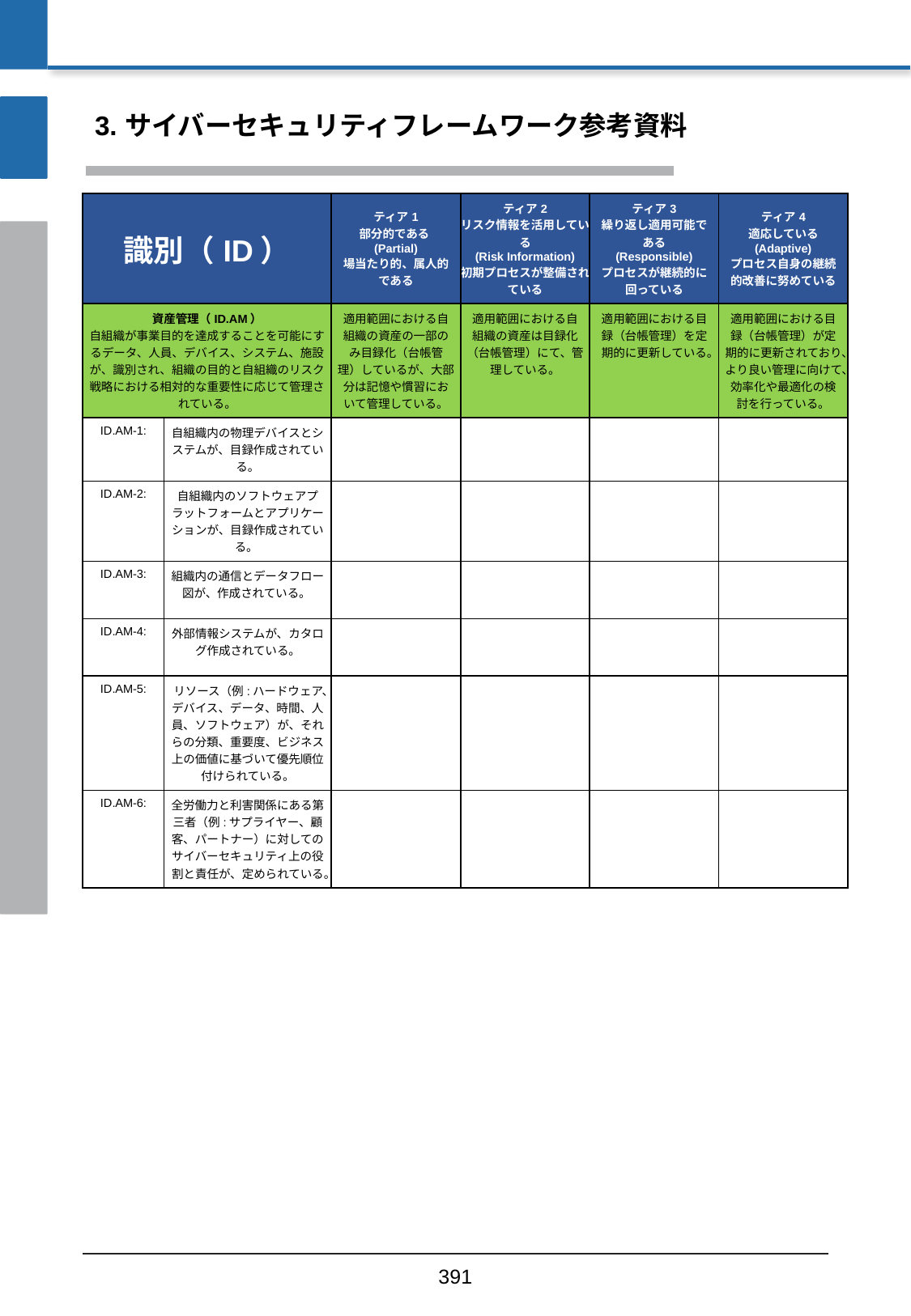

3. サイバーセキュリティフレームワーク参考資料
| 識別（ID） |  | ティア1 部分的である(Partial) 場当たり的、属人的である | ティア2 リスク情報を活用している (Risk Information) 初期プロセスが整備されている | ティア3 繰り返し適用可能である (Responsible) プロセスが継続的に回っている | ティア4 適応している (Adaptive) プロセス自身の継続的改善に努めている |
| --- | --- | --- | --- | --- | --- |
| 資産管理（ID.AM） 自組織が事業目的を達成することを可能にするデータ、人員、デバイス、システム、施設が、識別され、組織の目的と自組織のリスク戦略における相対的な重要性に応じて管理されている。 |  | 適用範囲における自組織の資産の一部のみ目録化（台帳管理）しているが、大部分は記憶や慣習において管理している。 | 適用範囲における自組織の資産は目録化（台帳管理）にて、管理している。 | 適用範囲における目録（台帳管理）を定期的に更新している。 | 適用範囲における目録（台帳管理）が定期的に更新されており、より良い管理に向けて、効率化や最適化の検討を行っている。 |
| ID.AM-1: | 自組織内の物理デバイスとシステムが、目録作成されている。 |  |  |  |  |
| ID.AM-2: | 自組織内のソフトウェアプラットフォームとアプリケーションが、目録作成されている。 |  |  |  |  |
| ID.AM-3: | 組織内の通信とデータフロー図が、作成されている。 |  |  |  |  |
| ID.AM-4: | 外部情報システムが、カタログ作成されている。 |  |  |  |  |
| ID.AM-5: | リソース（例:ハードウェア、デバイス、データ、時間、人員、ソフトウェア）が、それらの分類、重要度、ビジネス上の価値に基づいて優先順位付けられている。 |  |  |  |  |
| ID.AM-6: | 全労働力と利害関係にある第三者（例:サプライヤー、顧客、パートナー）に対してのサイバーセキュリティ上の役割と責任が、定められている。 |  |  |  |  |
No414まで新規追加
391